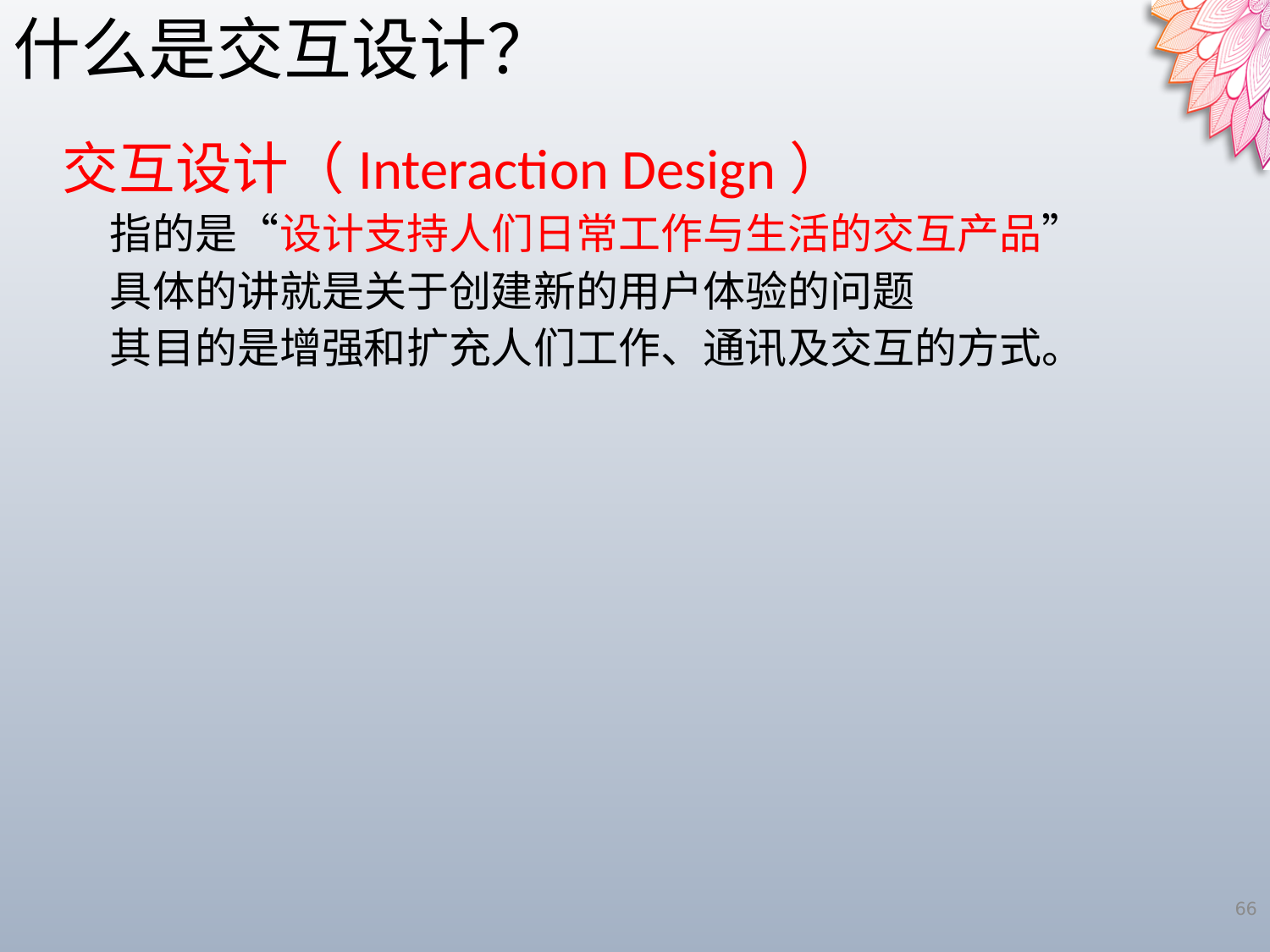

什么是交互设计？
交互设计（Interaction Design）
指的是“设计支持人们日常工作与生活的交互产品”
具体的讲就是关于创建新的用户体验的问题
其目的是增强和扩充人们工作、通讯及交互的方式。
66